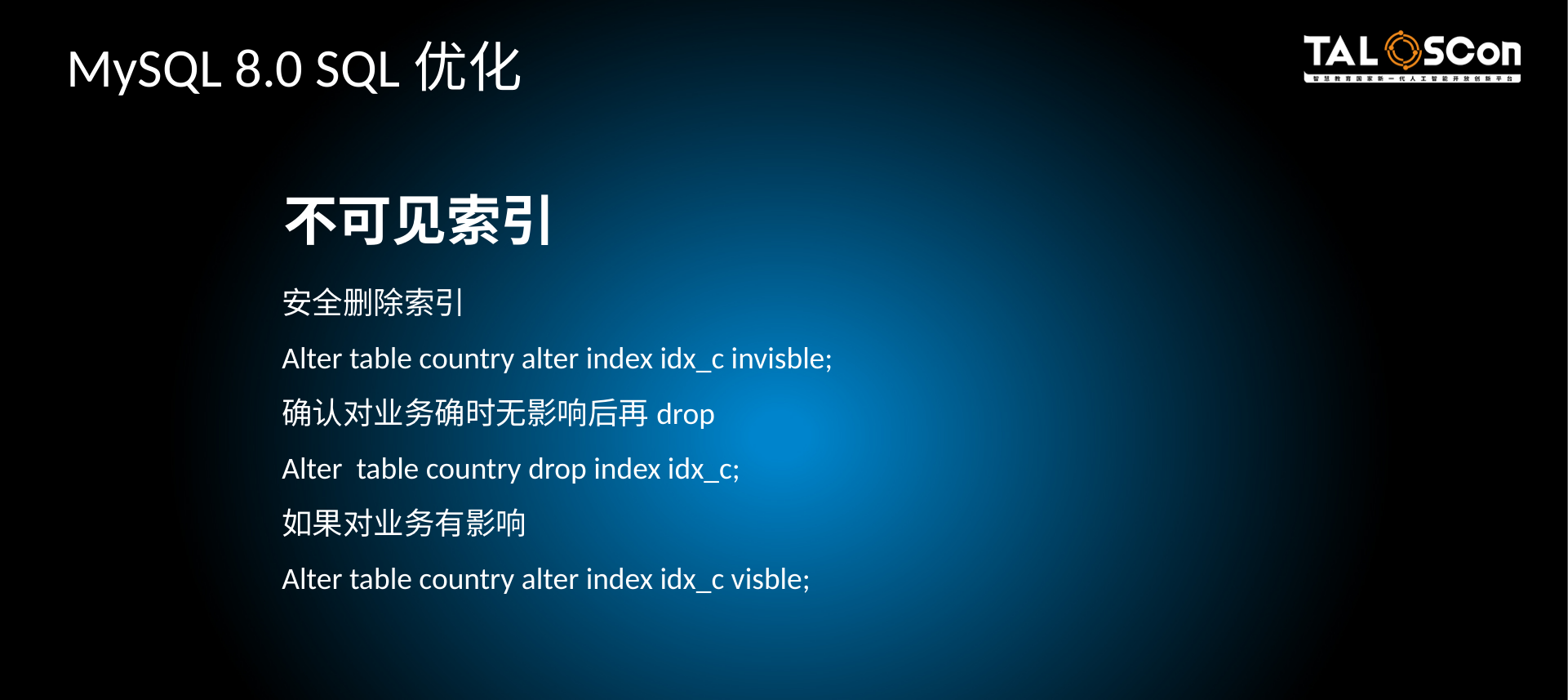

MySQL 8.0 SQL优化
不可见索引
安全删除索引
Alter table country alter index idx_c invisble;
确认对业务确时无影响后再drop
Alter  table country drop index idx_c;
如果对业务有影响
Alter table country alter index idx_c visble;